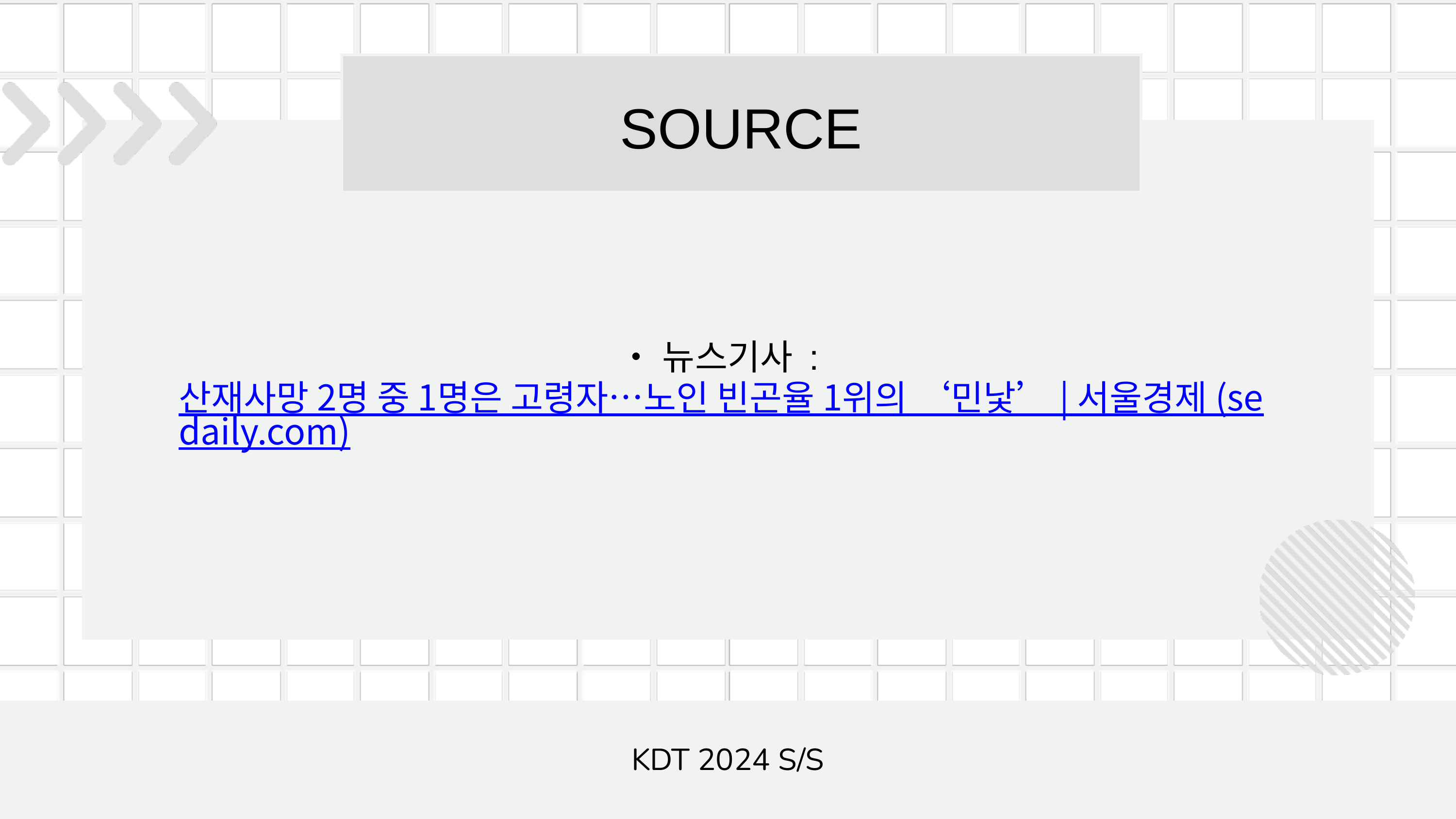

SOURCE

•뉴스기사 : 산재사망 2명 중 1명은 고령자…노인 빈곤율 1위의 ‘민낯’ | 서울경제 (sedaily.com)

KDT 2024 S/S